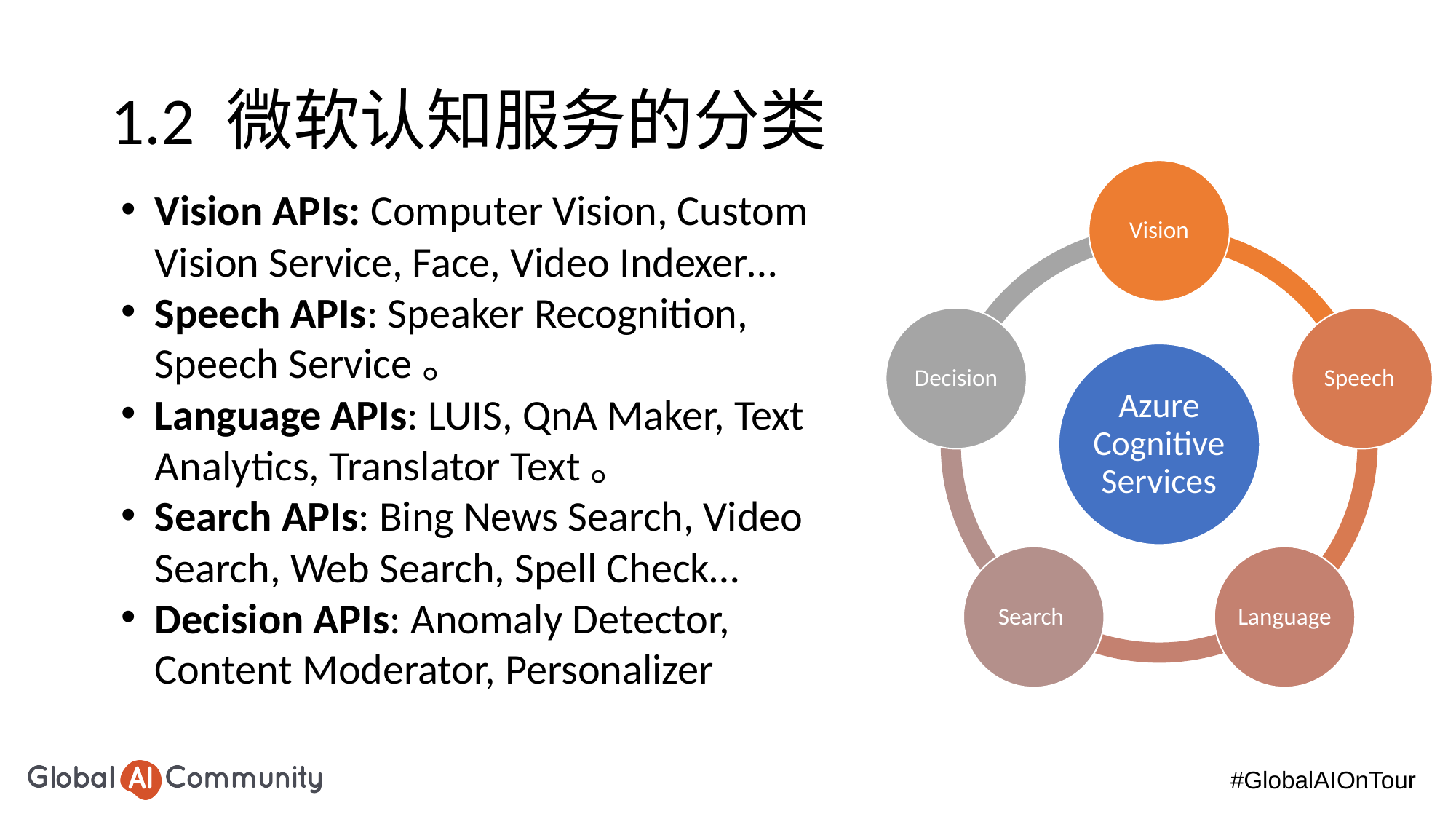

# 1.2 微软认知服务的分类
Azure Cognitive Services
Vision
Speech
Language
Search
Decision
Vision APIs: Computer Vision, Custom Vision Service, Face, Video Indexer…
Speech APIs: Speaker Recognition, Speech Service。
Language APIs: LUIS, QnA Maker, Text Analytics, Translator Text。
Search APIs: Bing News Search, Video Search, Web Search, Spell Check…
Decision APIs: Anomaly Detector, Content Moderator, Personalizer